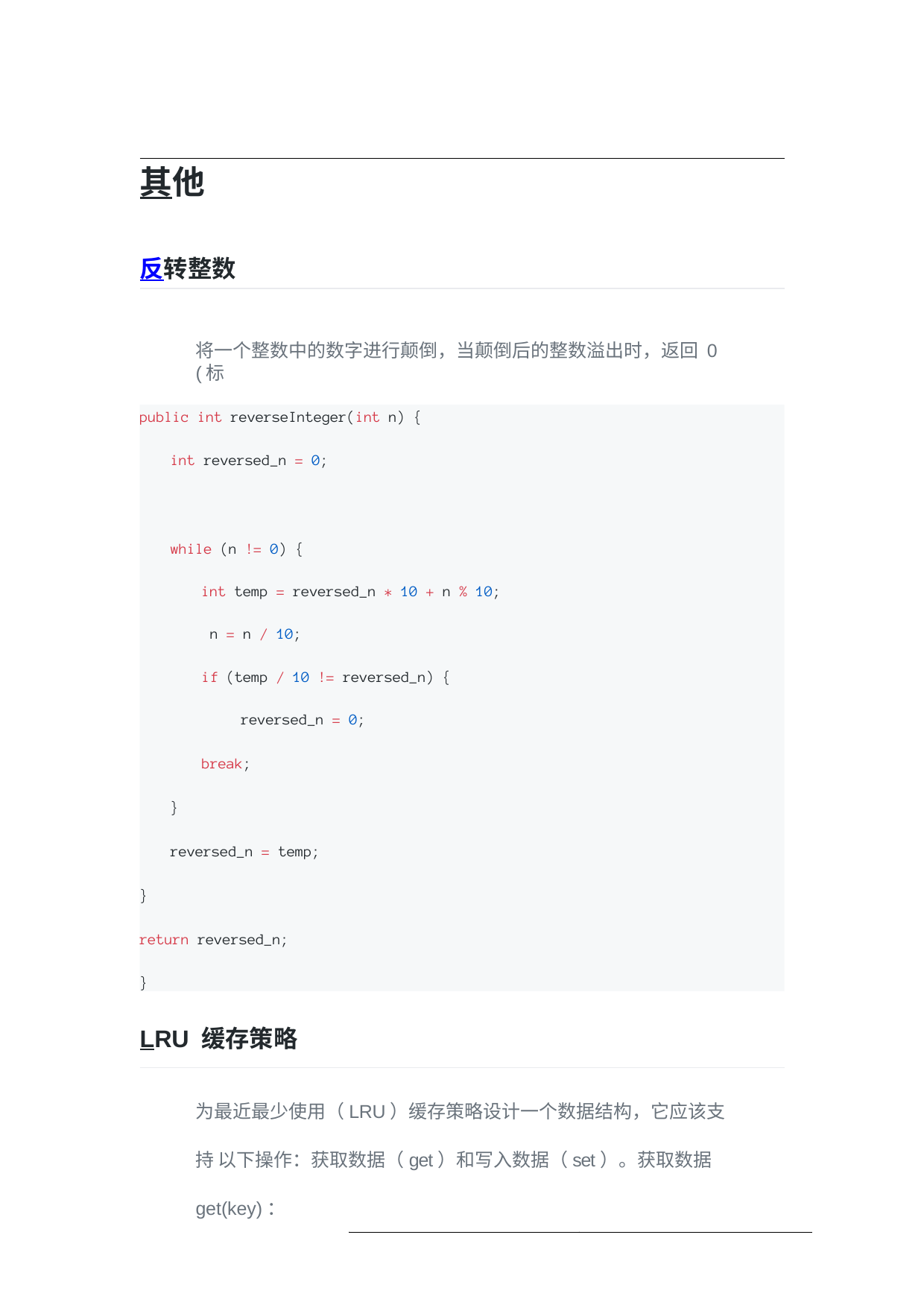

其他

反转整数

将一个整数中的数字进行颠倒，当颠倒后的整数溢出时，返回 0 (标

记为 32 位整数)。

public int reverseInteger(int n) {

int reversed_n = 0;

while (n != 0) {
int temp = reversed_n * 10 + n % 10;   n = n / 10;
if (temp / 10 != reversed_n) {  reversed_n = 0;

break;

}

reversed_n = temp;

}

return reversed_n;

}
LRU 缓存策略
为最近最少使用（LRU）缓存策略设计一个数据结构，它应该支持 以下操作：获取数据（get）和写入数据（set）。获取数据 get(key)：